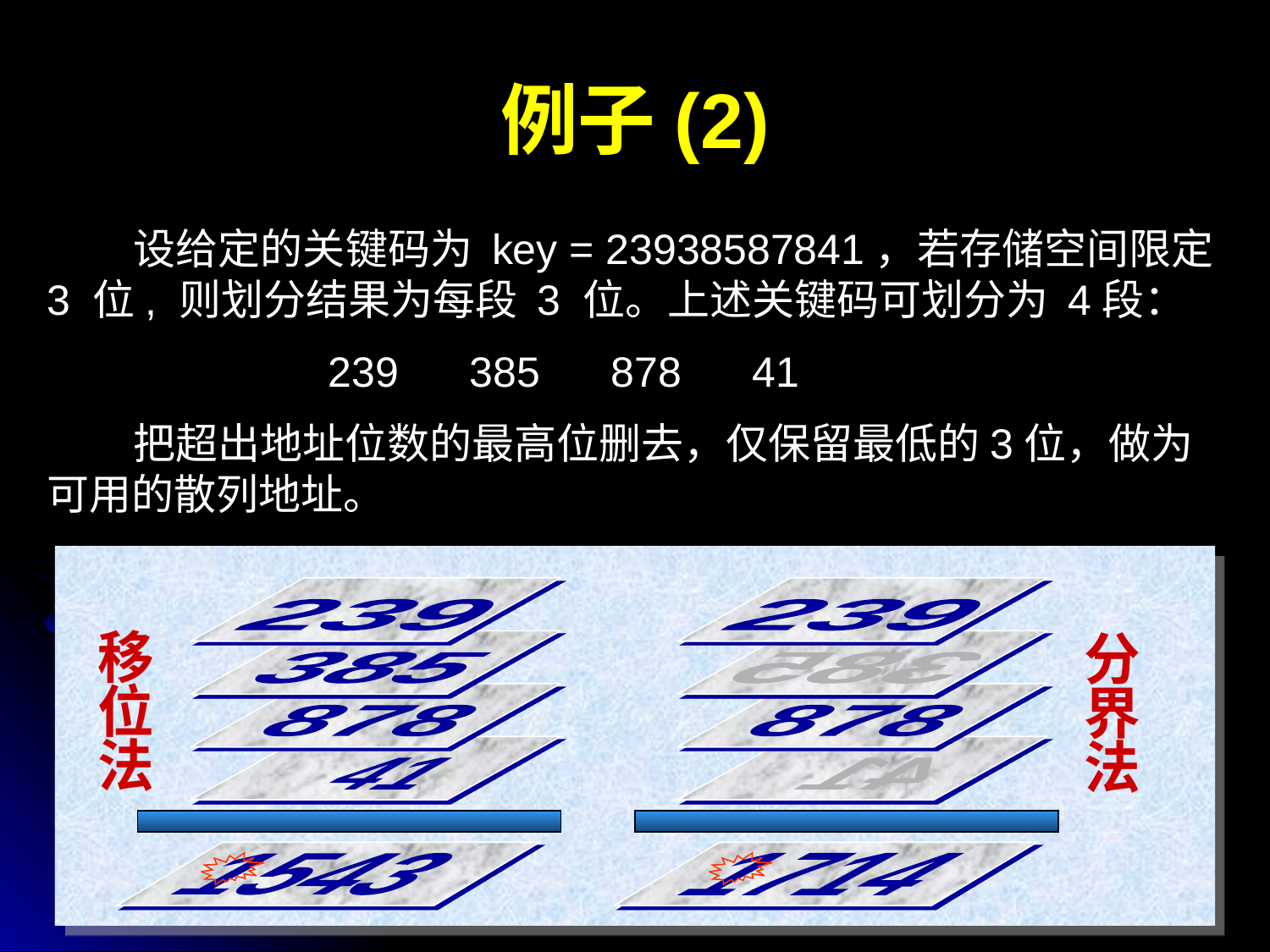

# 例子(2)
        设给定的关键码为 key = 23938587841，若存储空间限定 3 位, 则划分结果为每段 3 位。上述关键码可划分为 4段：
  	             239      385      878      41
        把超出地址位数的最高位删去，仅保留最低的3位，做为可用的散列地址。

239
239
移
位
法

分
界
法
385
385

878
878

41
41

1543

1714